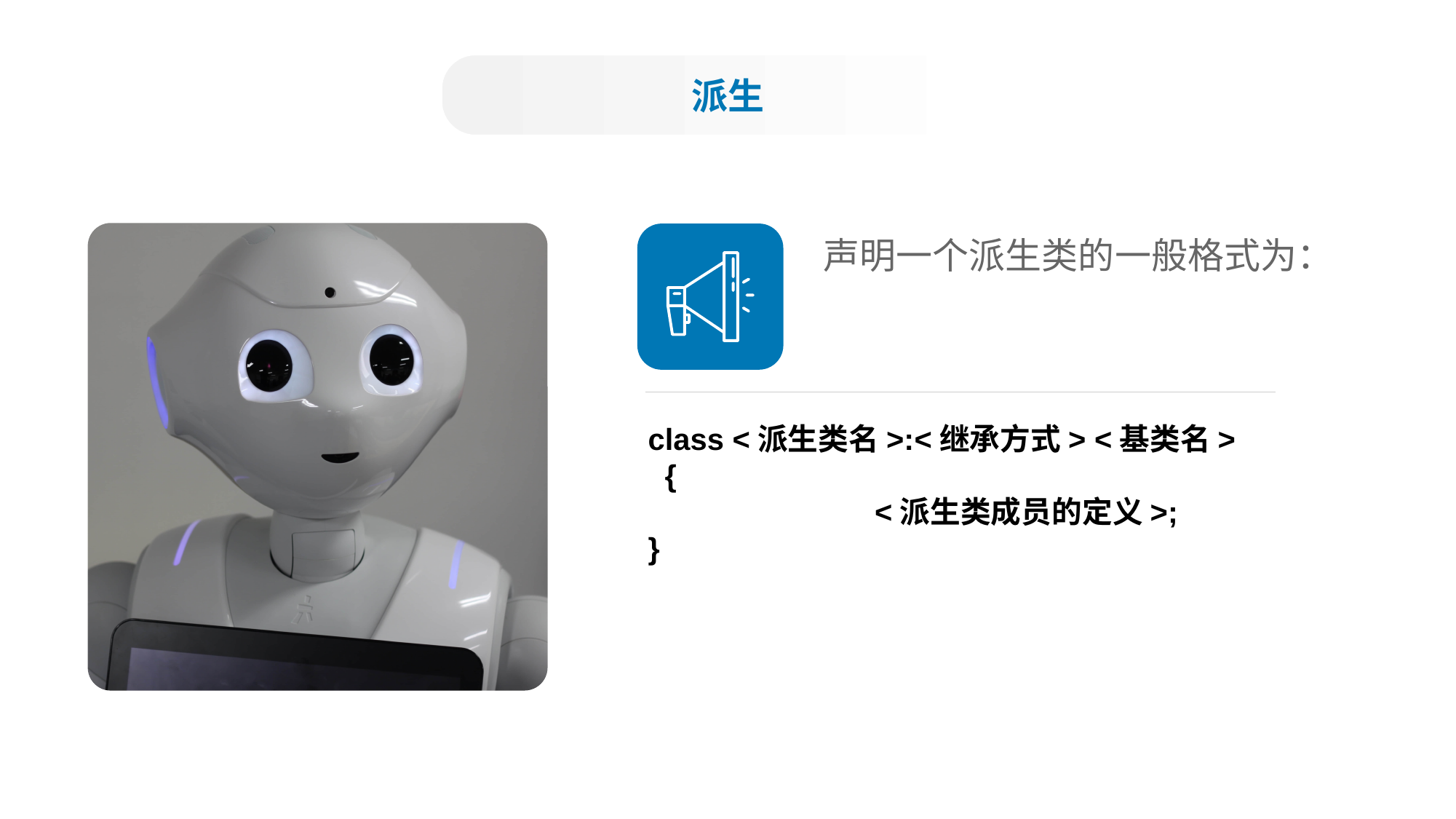

派生

声明一个派生类的一般格式为：

class <派生类名>:<继承方式> <基类名>
  {
		 <派生类成员的定义>;
}